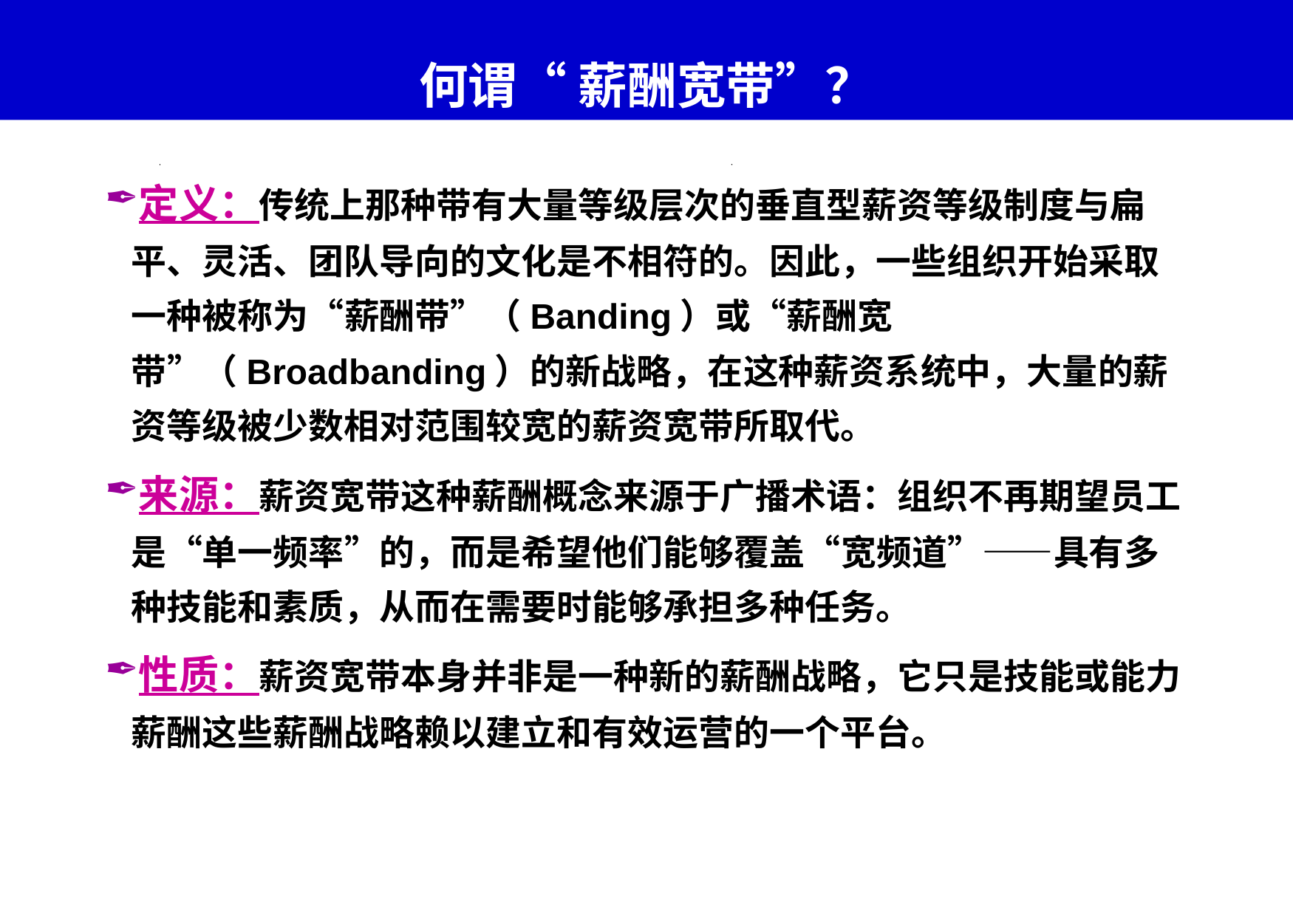

# 何谓“ 薪酬宽带”？
定义：传统上那种带有大量等级层次的垂直型薪资等级制度与扁平、灵活、团队导向的文化是不相符的。因此，一些组织开始采取一种被称为“薪酬带”（Banding）或“薪酬宽带”（Broadbanding）的新战略，在这种薪资系统中，大量的薪资等级被少数相对范围较宽的薪资宽带所取代。
来源：薪资宽带这种薪酬概念来源于广播术语：组织不再期望员工是“单一频率”的，而是希望他们能够覆盖“宽频道”——具有多种技能和素质，从而在需要时能够承担多种任务。
性质：薪资宽带本身并非是一种新的薪酬战略，它只是技能或能力薪酬这些薪酬战略赖以建立和有效运营的一个平台。